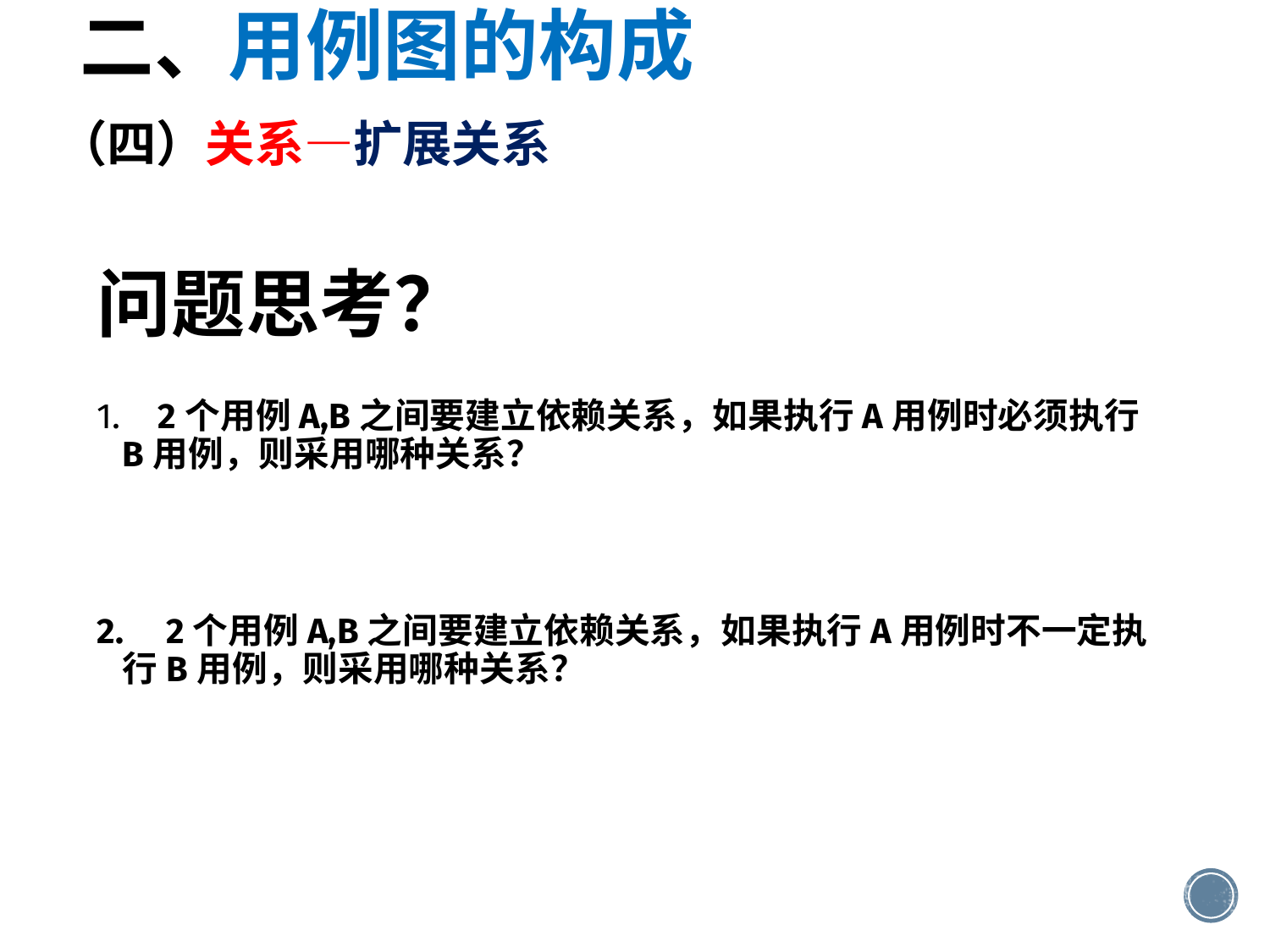

二、用例图的构成
（四）关系—扩展关系
# 问题思考？
1.    2个用例A,B之间要建立依赖关系，如果执行A用例时必须执行B用例，则采用哪种关系？

2.     2个用例A,B之间要建立依赖关系，如果执行A用例时不一定执行B用例，则采用哪种关系？